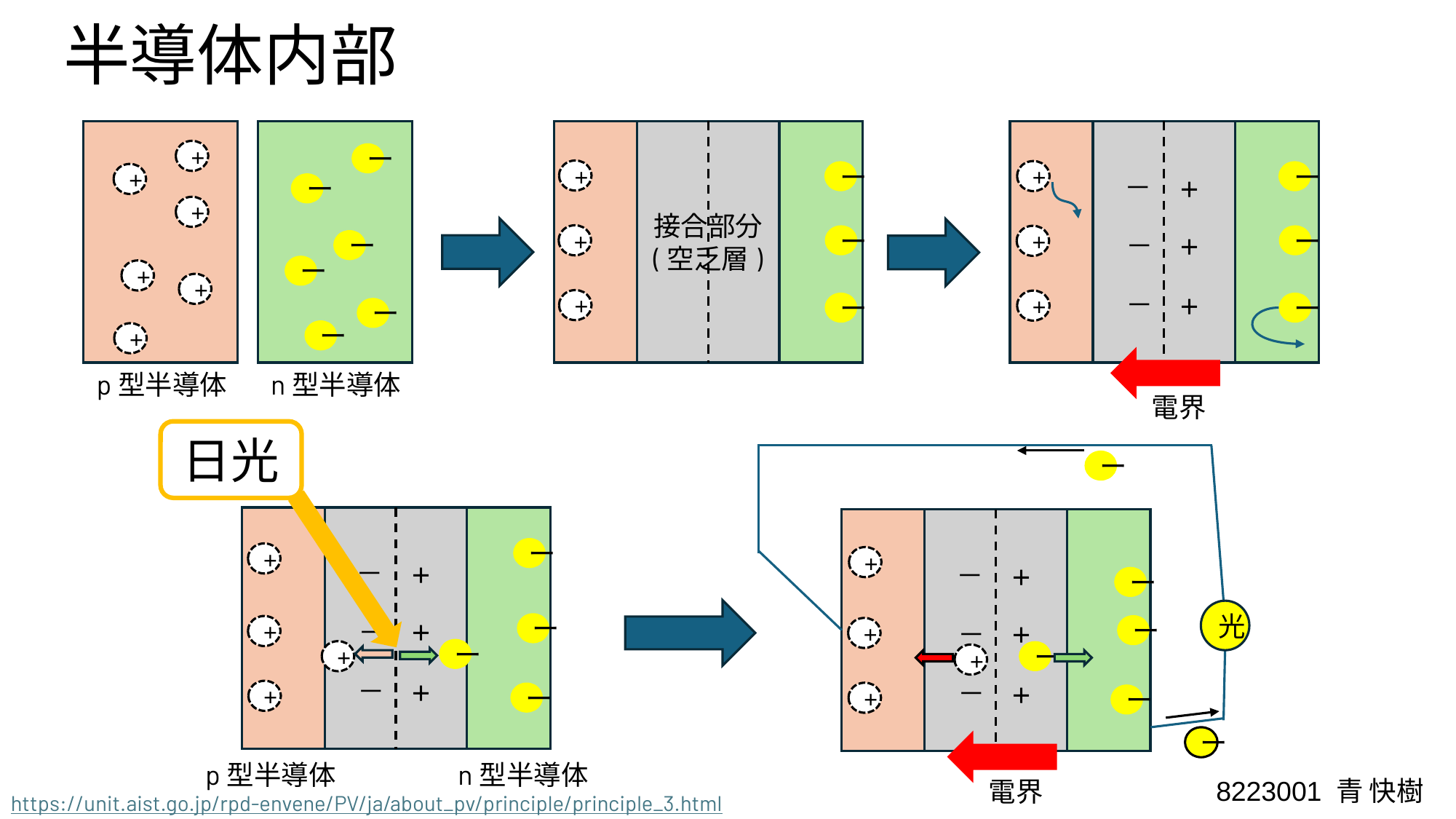

半導体内部

接合部分
(空乏層)

+
ー
+
+
+
ー
ー
+
－
ー
+
+

－
+
ー
ー
+
ー
ー
+
+
+
－
+
+
ー
ー
ー
ー
+

p型半導体
n型半導体
電界
日光
ー

+
－
+
－
+
－
ー
+
+
ー

+
－
+
－
+
－
ー
+
+
ー
ー
+
+
ー

光
ー
ー
+
+

ー

p型半導体
n型半導体
8223001 ⻘ 快樹
電界
https://unit.aist.go.jp/rpd-envene/PV/ja/about_pv/principle/principle_3.html